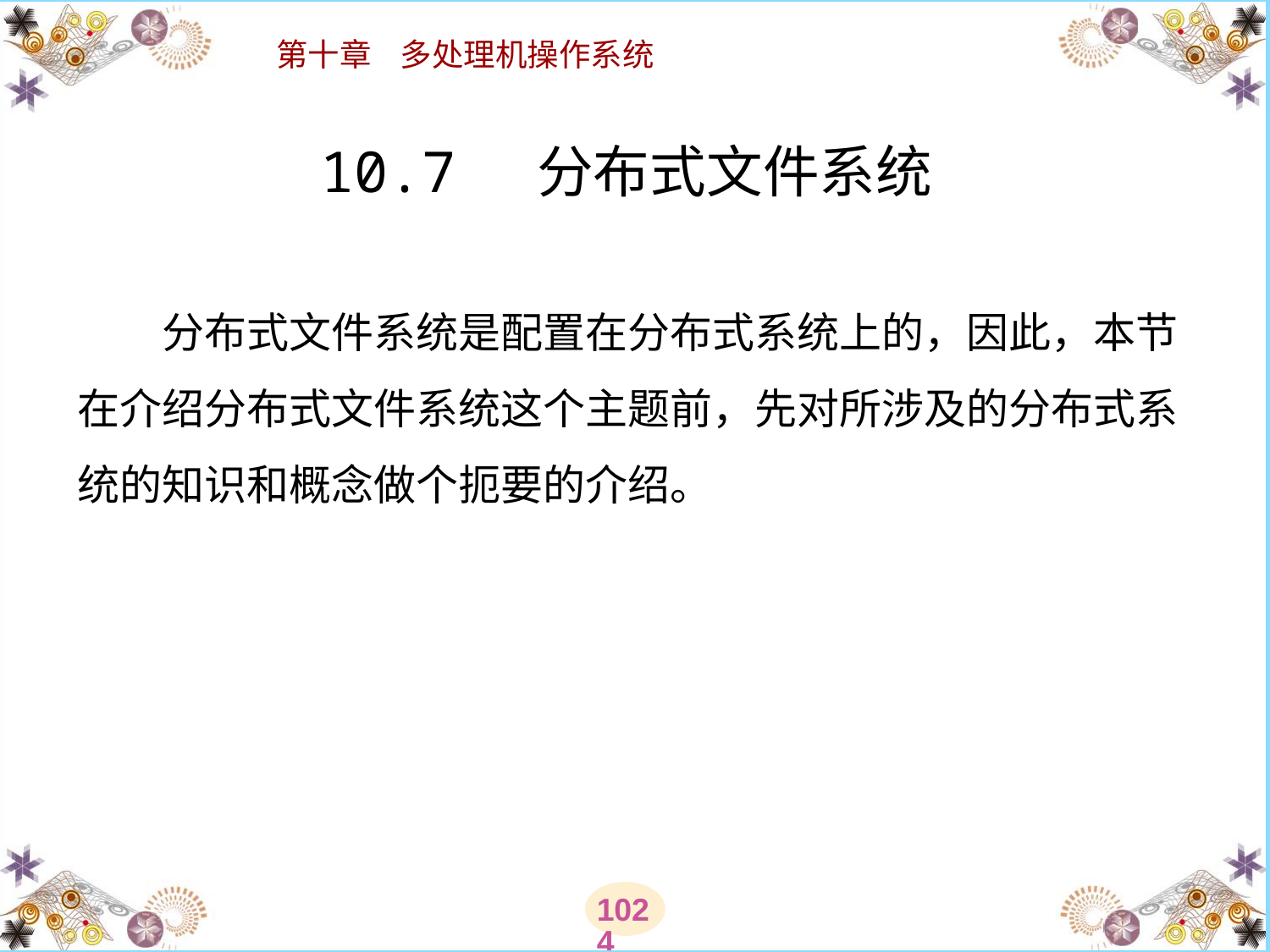

# 10.7  分布式文件系统 　　分布式文件系统是配置在分布式系统上的，因此，本节在介绍分布式文件系统这个主题前，先对所涉及的分布式系统的知识和概念做个扼要的介绍。